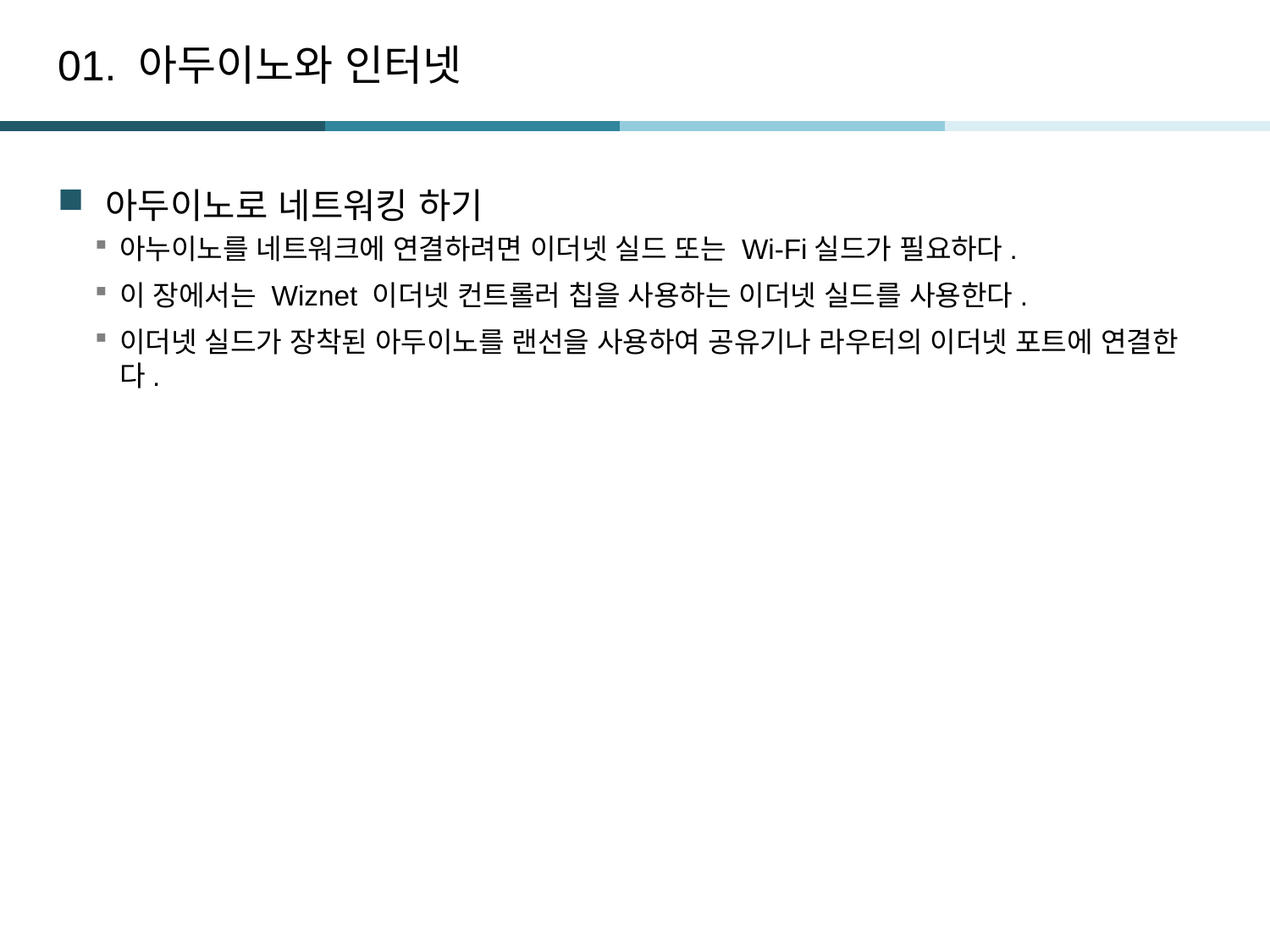

# 01. 아두이노와 인터넷
아두이노로 네트워킹 하기
아누이노를 네트워크에 연결하려면 이더넷 실드 또는 Wi-Fi실드가 필요하다.
이 장에서는 Wiznet 이더넷 컨트롤러 칩을 사용하는 이더넷 실드를 사용한다.
이더넷 실드가 장착된 아두이노를 랜선을 사용하여 공유기나 라우터의 이더넷 포트에 연결한다.